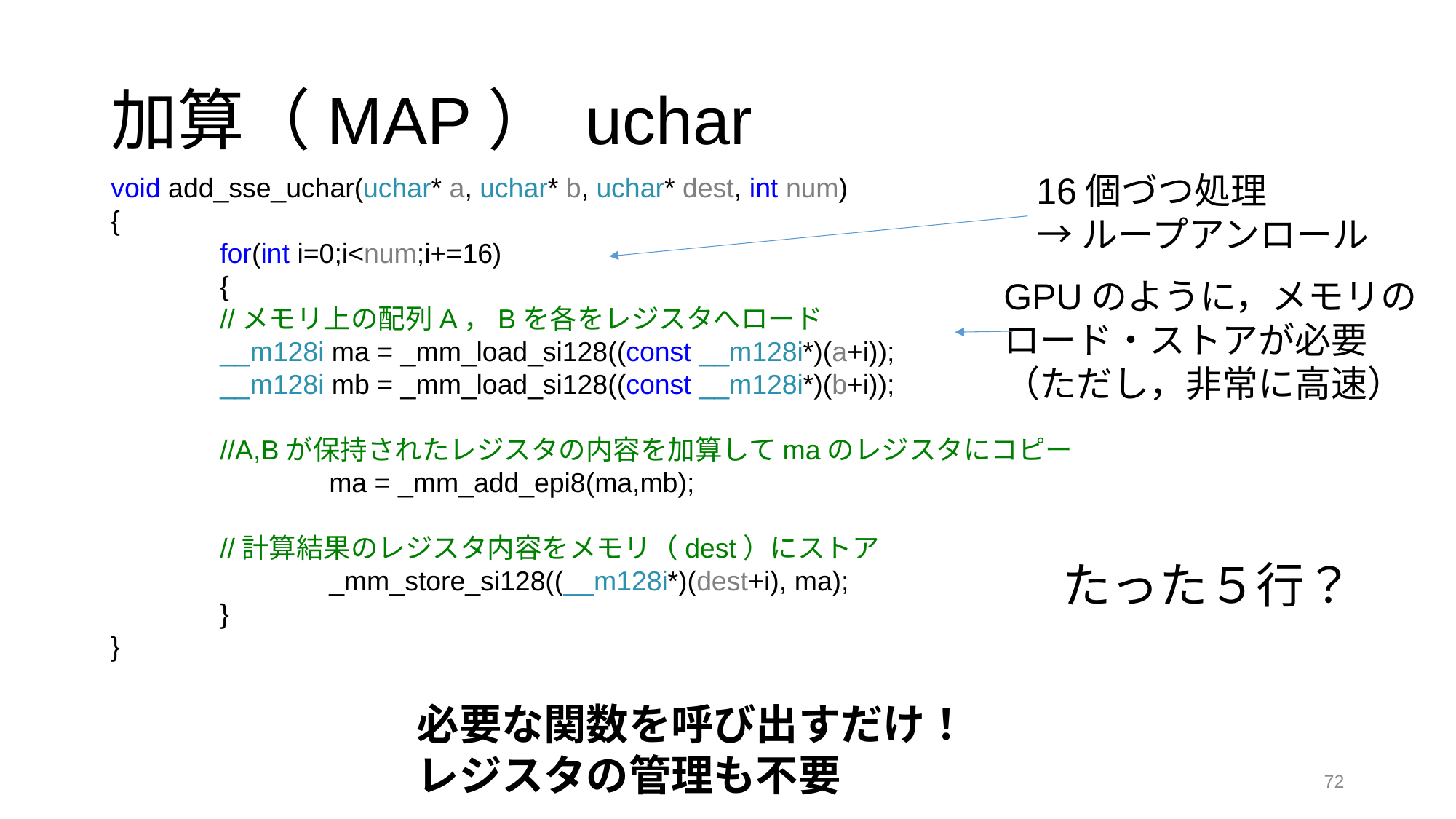

# 加算（MAP） uchar
16個づつ処理
→ループアンロール
void add_sse_uchar(uchar* a, uchar* b, uchar* dest, int num)
{
	for(int i=0;i<num;i+=16)
	{
	//メモリ上の配列A，Bを各をレジスタへロード
	__m128i ma = _mm_load_si128((const __m128i*)(a+i));
	__m128i mb = _mm_load_si128((const __m128i*)(b+i));

	//A,Bが保持されたレジスタの内容を加算してmaのレジスタにコピー
		ma = _mm_add_epi8(ma,mb);

	//計算結果のレジスタ内容をメモリ（dest）にストア
		_mm_store_si128((__m128i*)(dest+i), ma);
	}
}
GPUのように，メモリの
ロード・ストアが必要
（ただし，非常に高速）
たった５行？
必要な関数を呼び出すだけ！
レジスタの管理も不要
72